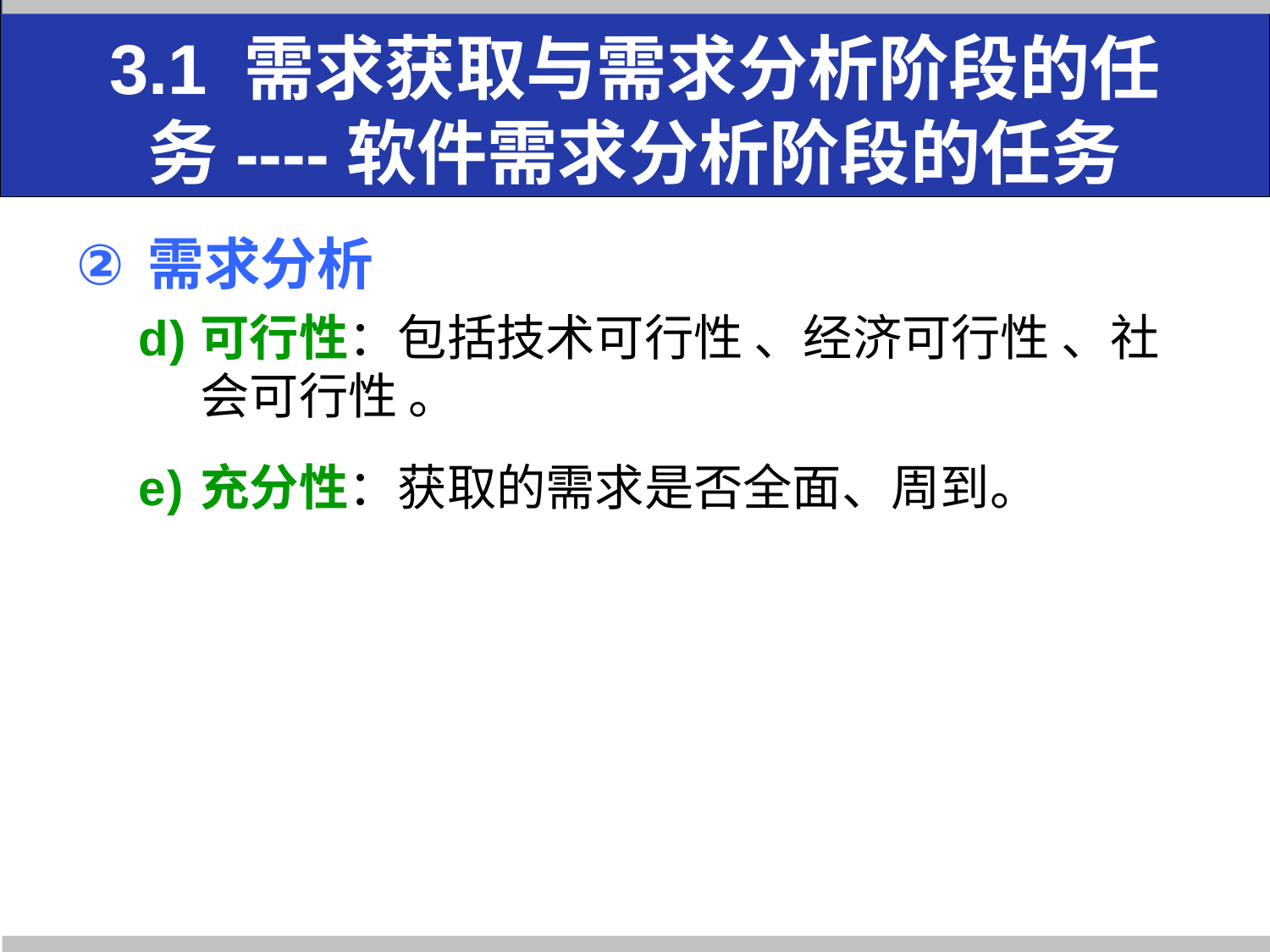

# 3.1 需求获取与需求分析阶段的任务----软件需求分析阶段的任务
需求分析
可行性：包括技术可行性 、经济可行性 、社会可行性 。
充分性：获取的需求是否全面、周到。

245